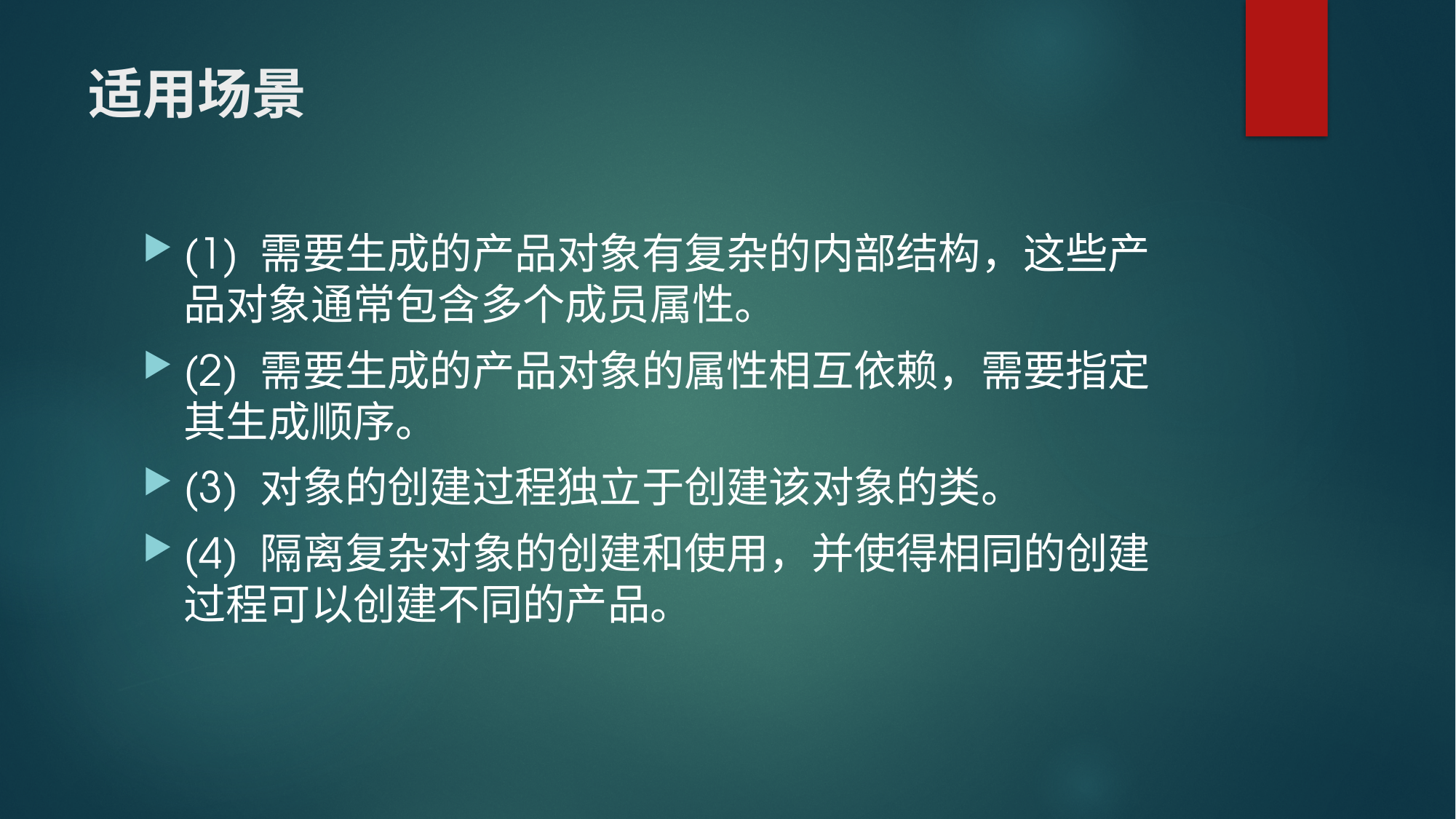

# 适用场景
(1) 需要生成的产品对象有复杂的内部结构，这些产品对象通常包含多个成员属性。
(2) 需要生成的产品对象的属性相互依赖，需要指定其生成顺序。
(3) 对象的创建过程独立于创建该对象的类。
(4) 隔离复杂对象的创建和使用，并使得相同的创建过程可以创建不同的产品。